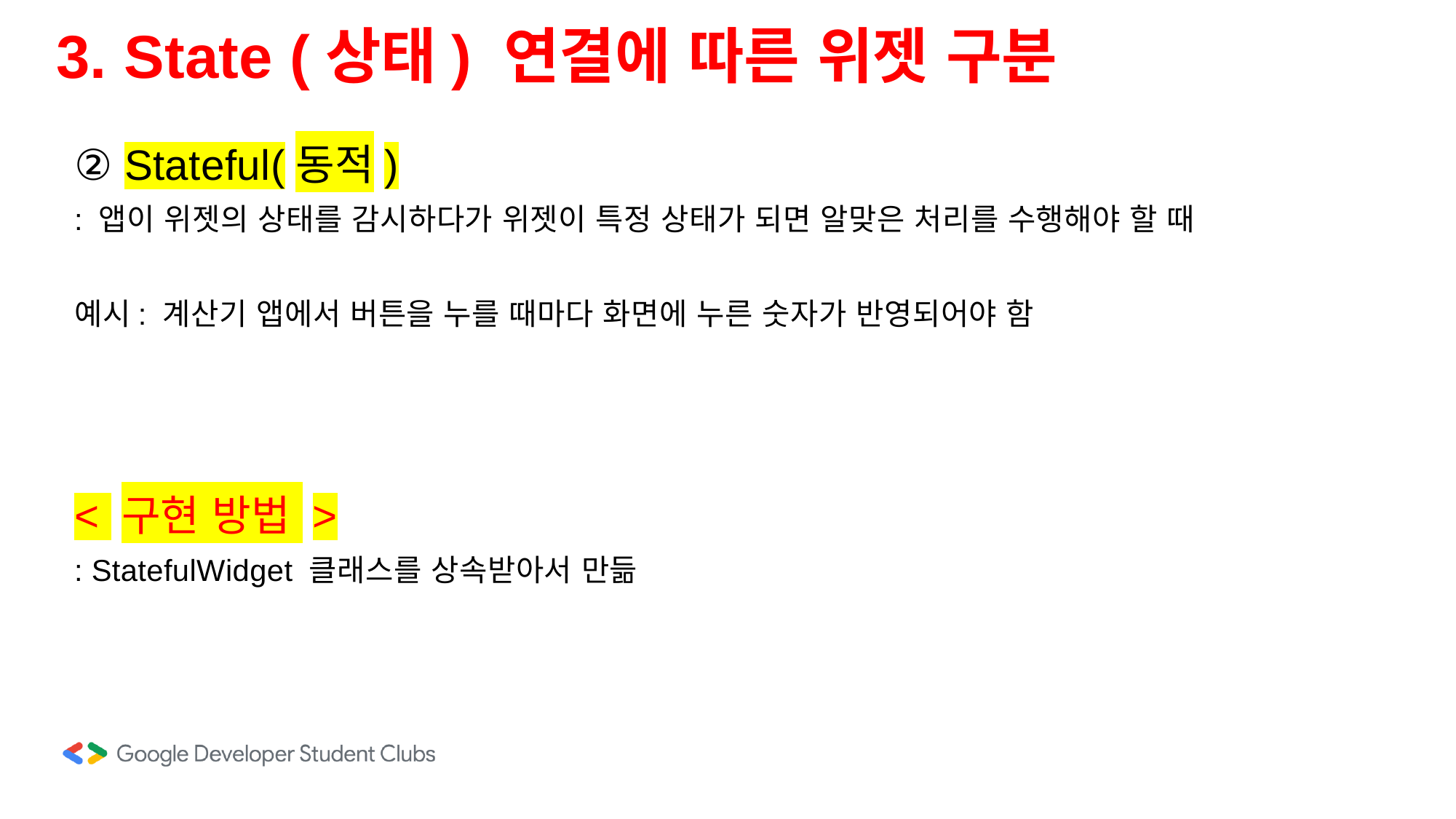

3. State (상태) 연결에 따른 위젯 구분
② Stateful(동적)
: 앱이 위젯의 상태를 감시하다가 위젯이 특정 상태가 되면 알맞은 처리를 수행해야 할 때

예시: 계산기 앱에서 버튼을 누를 때마다 화면에 누른 숫자가 반영되어야 함

< 구현 방법 >
: StatefulWidget 클래스를 상속받아서 만듦